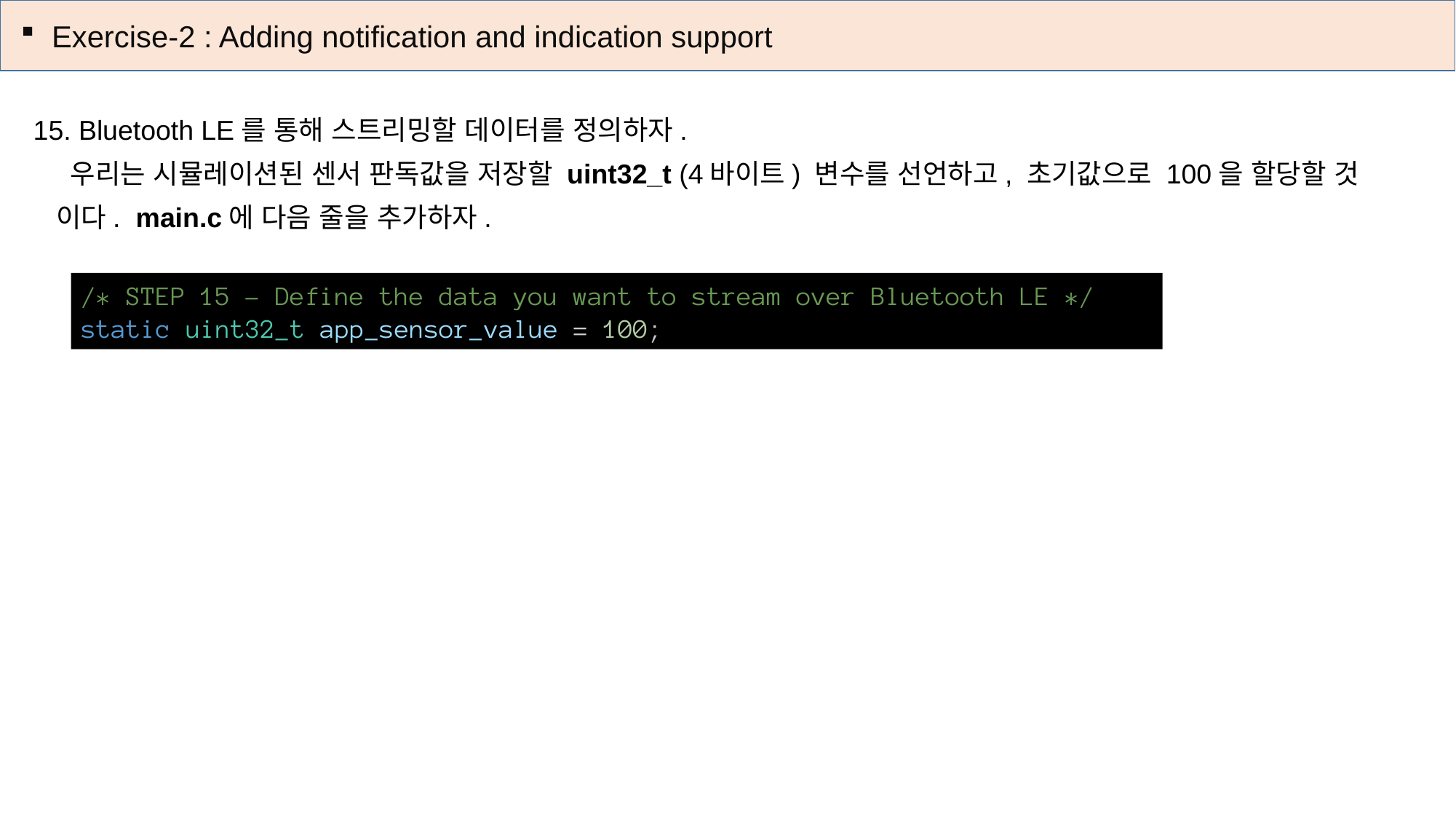

Exercise-2 : Adding notification and indication support
 Bluetooth LE를 통해 스트리밍할 데이터를 정의하자.
    우리는 시뮬레이션된 센서 판독값을 저장할 uint32_t (4바이트) 변수를 선언하고, 초기값으로 100을 할당할 것
   이다.  main.c에 다음 줄을 추가하자.
/* STEP 15 - Define the data you want to stream over Bluetooth LE */
static uint32_t app_sensor_value = 100;